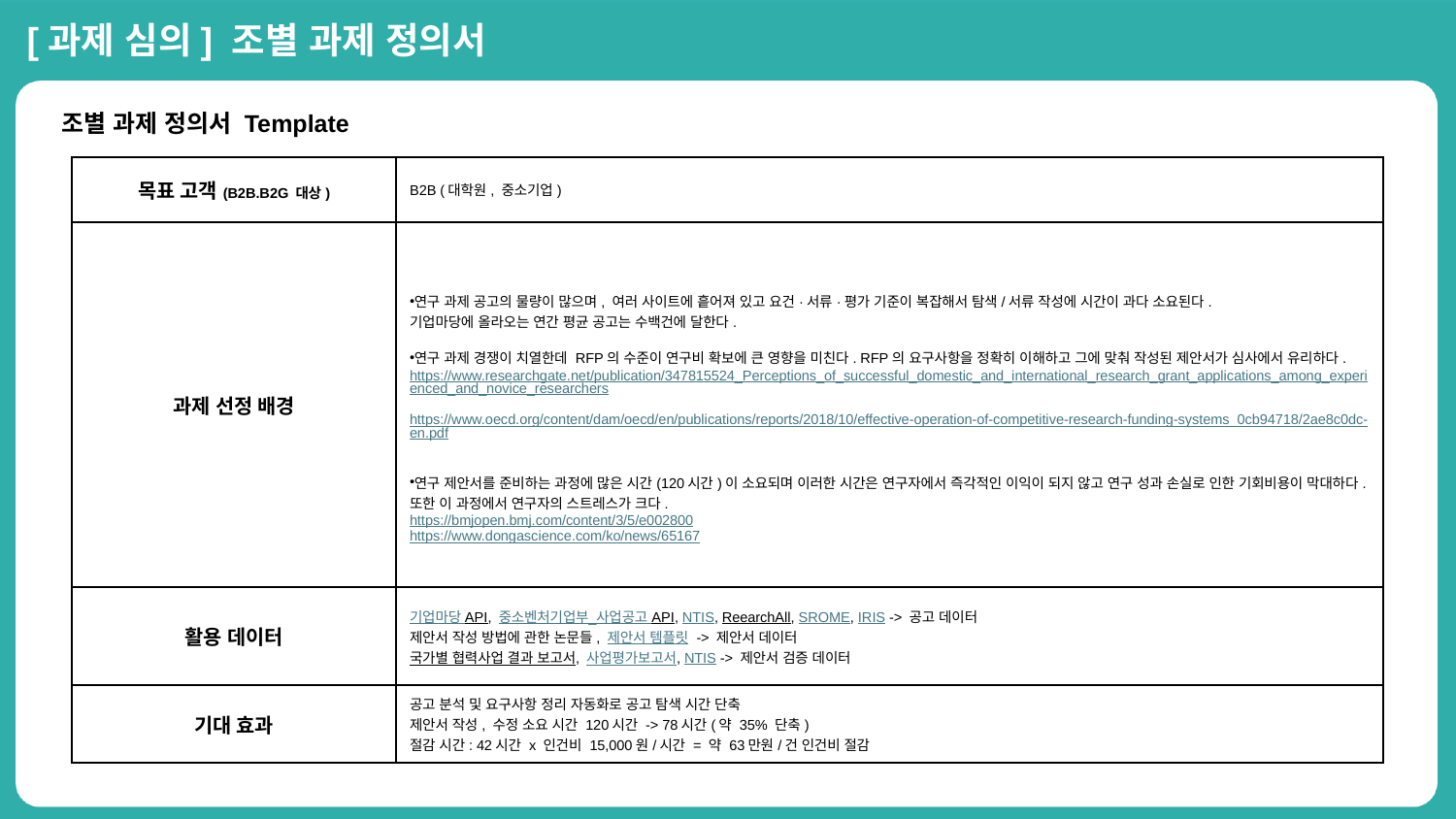

[과제 심의] 조별 과제 정의서

조별 과제 정의서 Template
| 목표 고객(B2B.B2G 대상)​ | B2B (대학원, 중소기업)​ |
| --- | --- |
| 과제 선정 배경​ | 연구 과제 공고의 물량이 많으며, 여러 사이트에 흩어져 있고 요건·서류·평가 기준이 복잡해서 탐색/서류 작성에 시간이 과다 소요된다. ​ 기업마당에 올라오는 연간 평균 공고는 수백건에 달한다. 연구 과제 경쟁이 치열한데 RFP의 수준이 연구비 확보에 큰 영향을 미친다. RFP의 요구사항을 정확히 이해하고 그에 맞춰 작성된 제안서가 심사에서 유리하다. https://www.researchgate.net/publication/347815524\_Perceptions\_of\_successful\_domestic\_and\_international\_research\_grant\_applications\_among\_experienced\_and\_novice\_researchers https://www.oecd.org/content/dam/oecd/en/publications/reports/2018/10/effective-operation-of-competitive-research-funding-systems\_0cb94718/2ae8c0dc-en.pdf​ 연구 제안서를 준비하는 과정에 많은 시간(120시간)이 소요되며 이러한 시간은 연구자에서 즉각적인 이익이 되지 않고 연구 성과 손실로 인한 기회비용이 막대하다. 또한 이 과정에서 연구자의 스트레스가 크다​. https://bmjopen.bmj.com/content/3/5/e002800​ https://www.dongascience.com/ko/news/65167​ |
| 활용 데이터​ | 기업마당 API, 중소벤처기업부\_사업공고 API, NTIS, ReearchAll, SROME, IRIS -> 공고 데이터​ 제안서 작성 방법에 관한 논문들, 제안서 템플릿 -> 제안서 데이터​ 국가별 협력사업 결과 보고서, 사업평가보고서, NTIS -> 제안서 검증 데이터​ |
| 기대 효과​ | 공고 분석 및 요구사항 정리 자동화로 공고 탐색 시간 단축​ 제안서 작성, 수정 소요 시간 120시간 -> 78시간(약 35% 단축)​ 절감 시간: 42시간 x 인건비 15,000원/시간 = 약 63만원/건 인건비 절감​ |